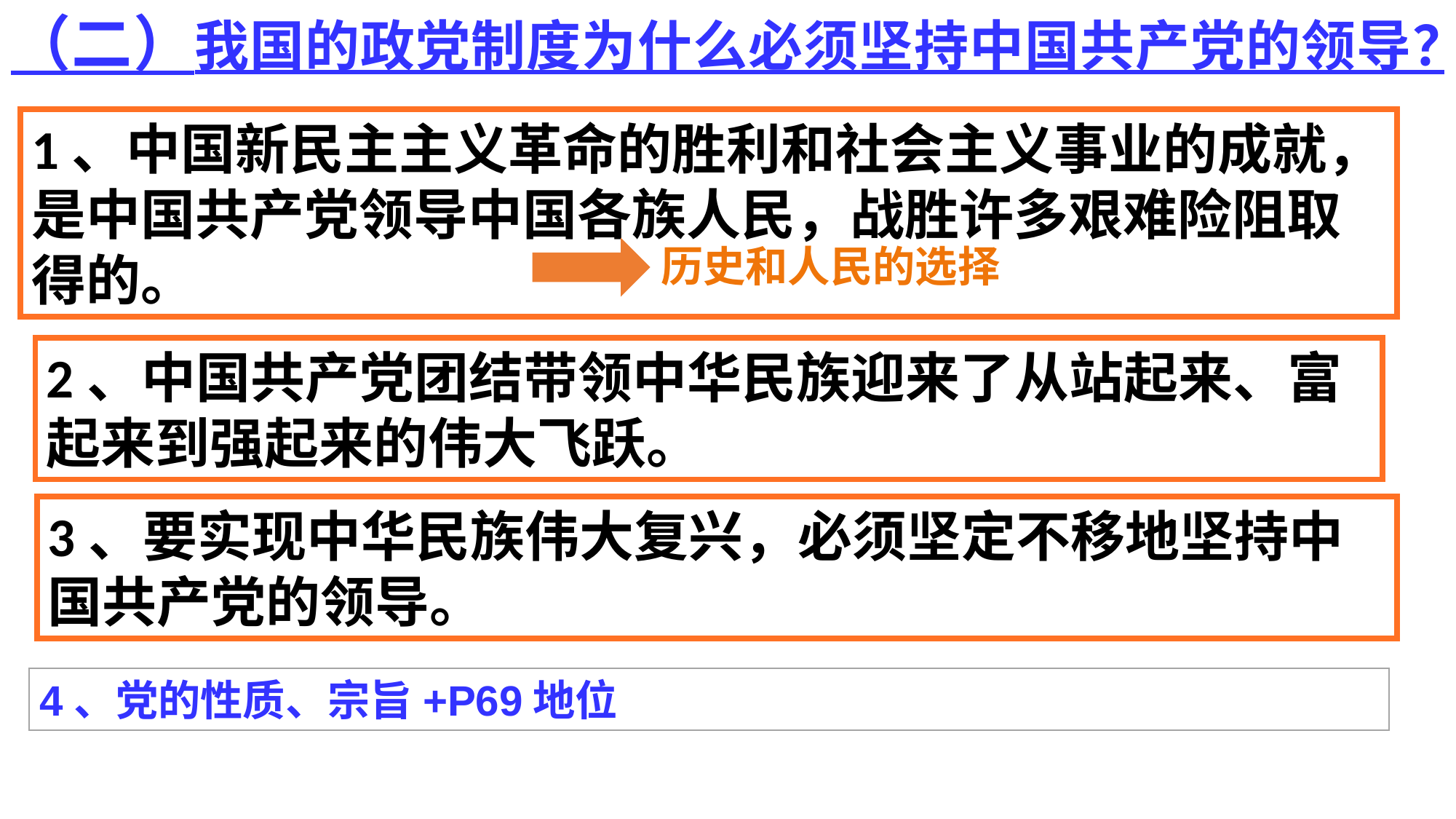

（二）我国的政党制度为什么必须坚持中国共产党的领导？
1、中国新民主主义革命的胜利和社会主义事业的成就，是中国共产党领导中国各族人民，战胜许多艰难险阻取得的。
历史和人民的选择

2、中国共产党团结带领中华民族迎来了从站起来、富起来到强起来的伟大飞跃。
3、要实现中华民族伟大复兴，必须坚定不移地坚持中国共产党的领导。
4、党的性质、宗旨+P69地位